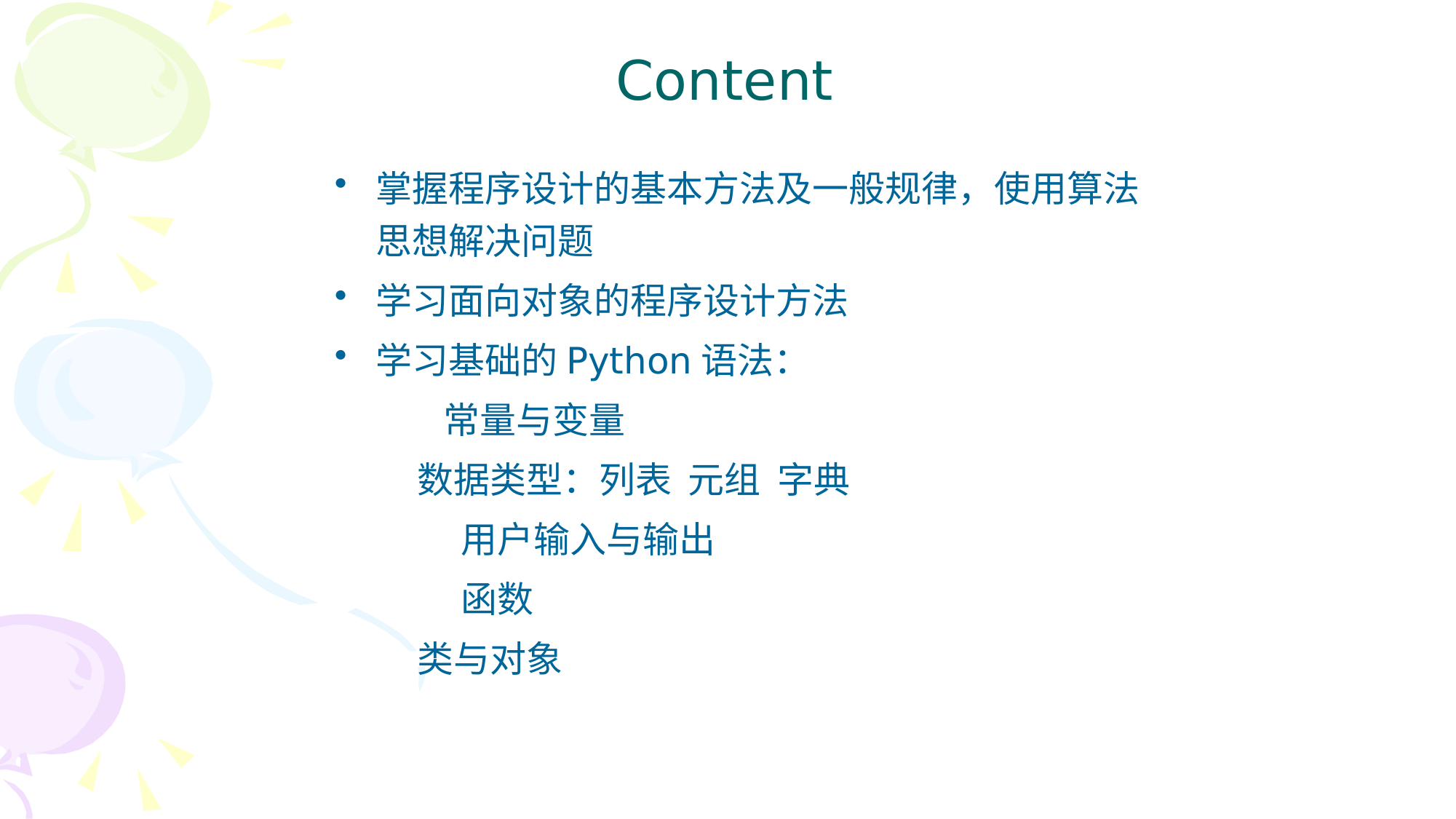

# Content
掌握程序设计的基本方法及一般规律，使用算法思想解决问题
学习面向对象的程序设计方法
学习基础的Python语法：
	常量与变量
         数据类型：列表  元组  字典
	 用户输入与输出
	 函数
         类与对象